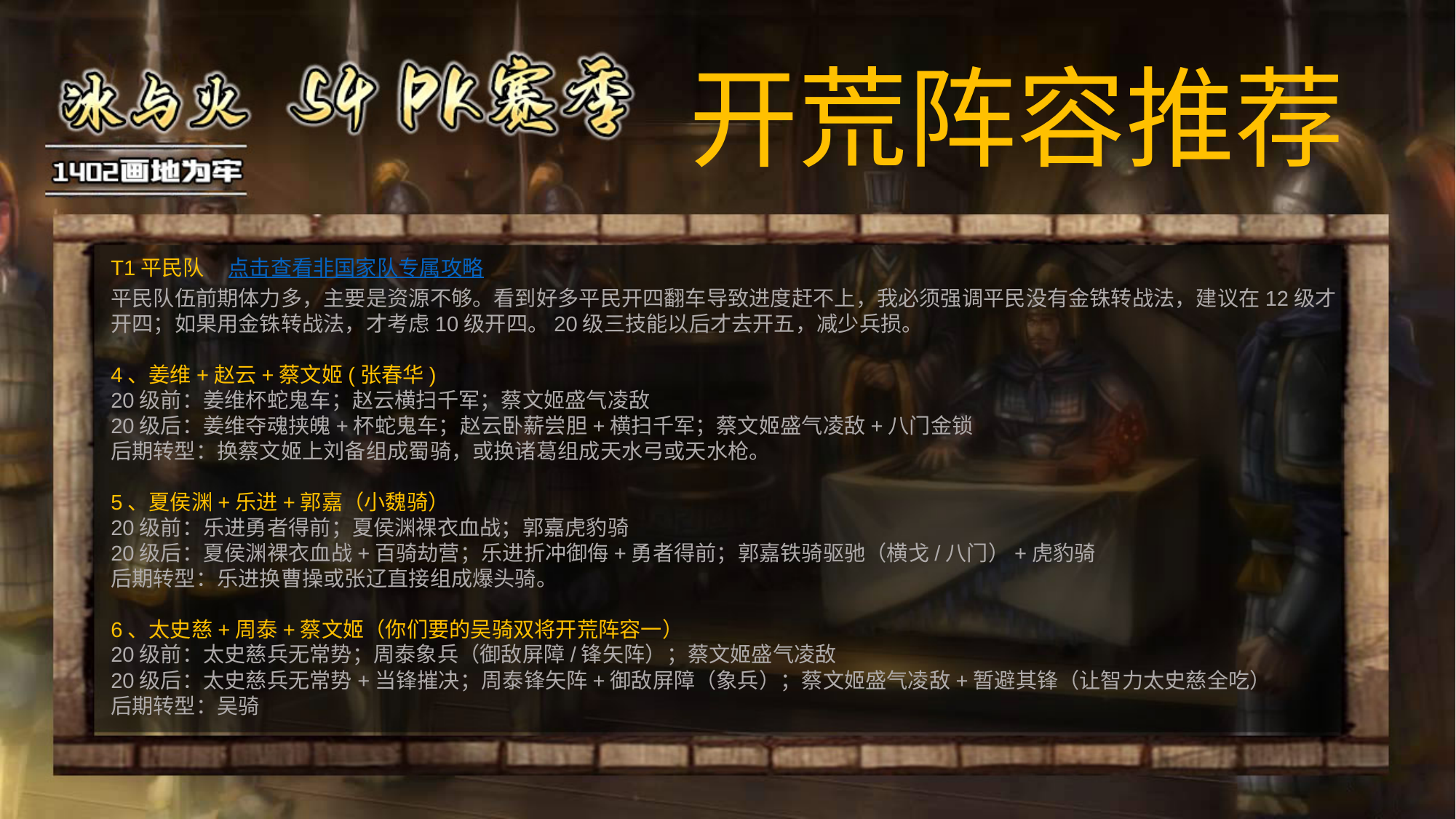

# 开荒阵容推荐
T1平民队     点击查看非国家队专属攻略
平民队伍前期体力多，主要是资源不够。看到好多平民开四翻车导致进度赶不上，我必须强调平民没有金铢转战法，建议在12级才开四；如果用金铢转战法，才考虑10级开四。20级三技能以后才去开五，减少兵损。

4、姜维+赵云+蔡文姬(张春华)
20级前：姜维杯蛇鬼车；赵云横扫千军；蔡文姬盛气凌敌
20级后：姜维夺魂挟魄+杯蛇鬼车；赵云卧薪尝胆+横扫千军；蔡文姬盛气凌敌+八门金锁
后期转型：换蔡文姬上刘备组成蜀骑，或换诸葛组成天水弓或天水枪。

5、夏侯渊+乐进+郭嘉（小魏骑）
20级前：乐进勇者得前；夏侯渊裸衣血战；郭嘉虎豹骑
20级后：夏侯渊裸衣血战+百骑劫营；乐进折冲御侮+勇者得前；郭嘉铁骑驱驰（横戈/八门）+虎豹骑
后期转型：乐进换曹操或张辽直接组成爆头骑。

6、太史慈+周泰+蔡文姬（你们要的吴骑双将开荒阵容一）
20级前：太史慈兵无常势；周泰象兵（御敌屏障/锋矢阵）；蔡文姬盛气凌敌
20级后：太史慈兵无常势+当锋摧决；周泰锋矢阵+御敌屏障（象兵）；蔡文姬盛气凌敌+暂避其锋（让智力太史慈全吃）
后期转型：吴骑